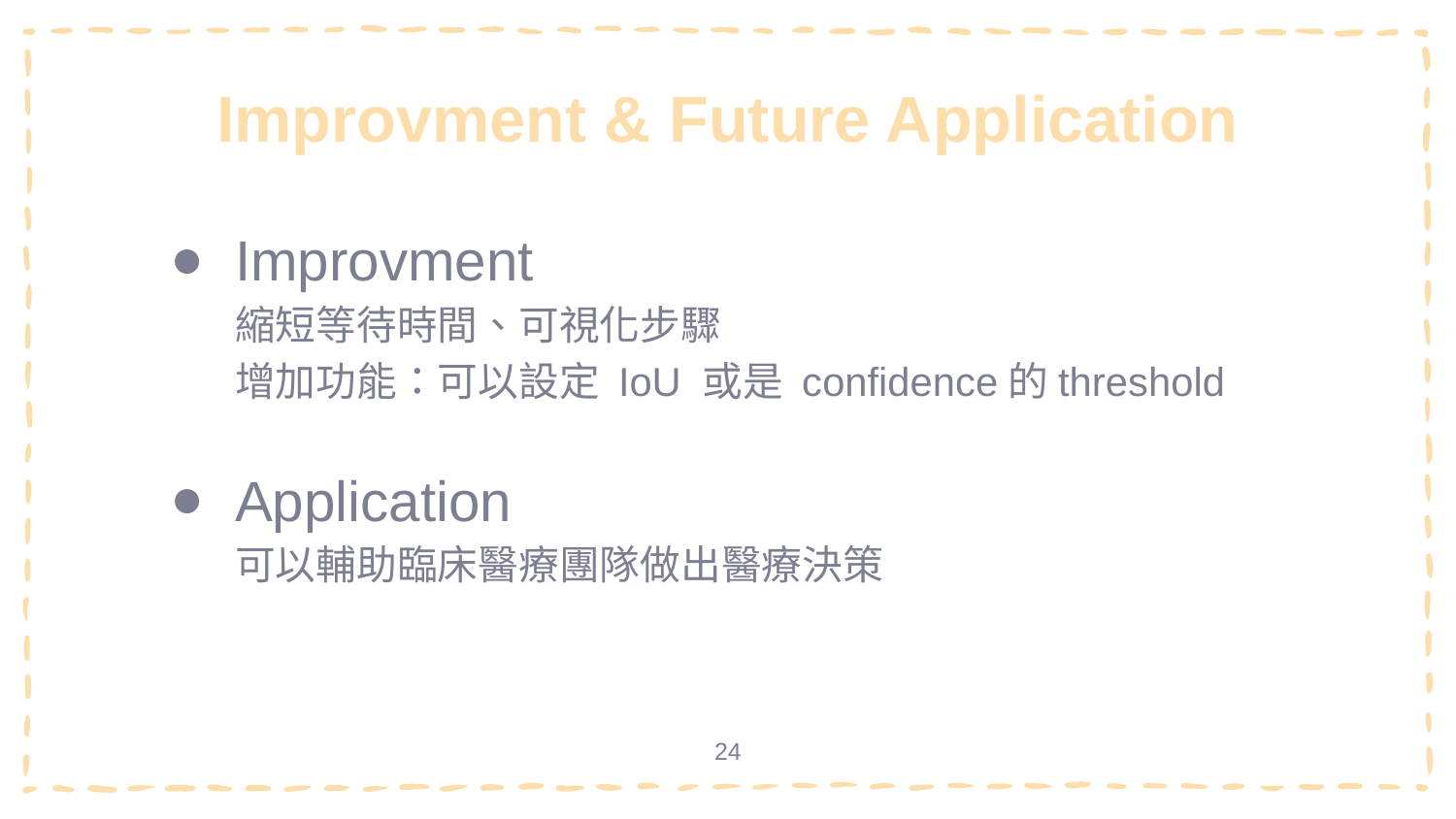

# Improvment & Future Application
Improvment
縮短等待時間、可視化步驟
增加功能：可以設定 IoU 或是 confidence的threshold

Application
可以輔助臨床醫療團隊做出醫療決策
24